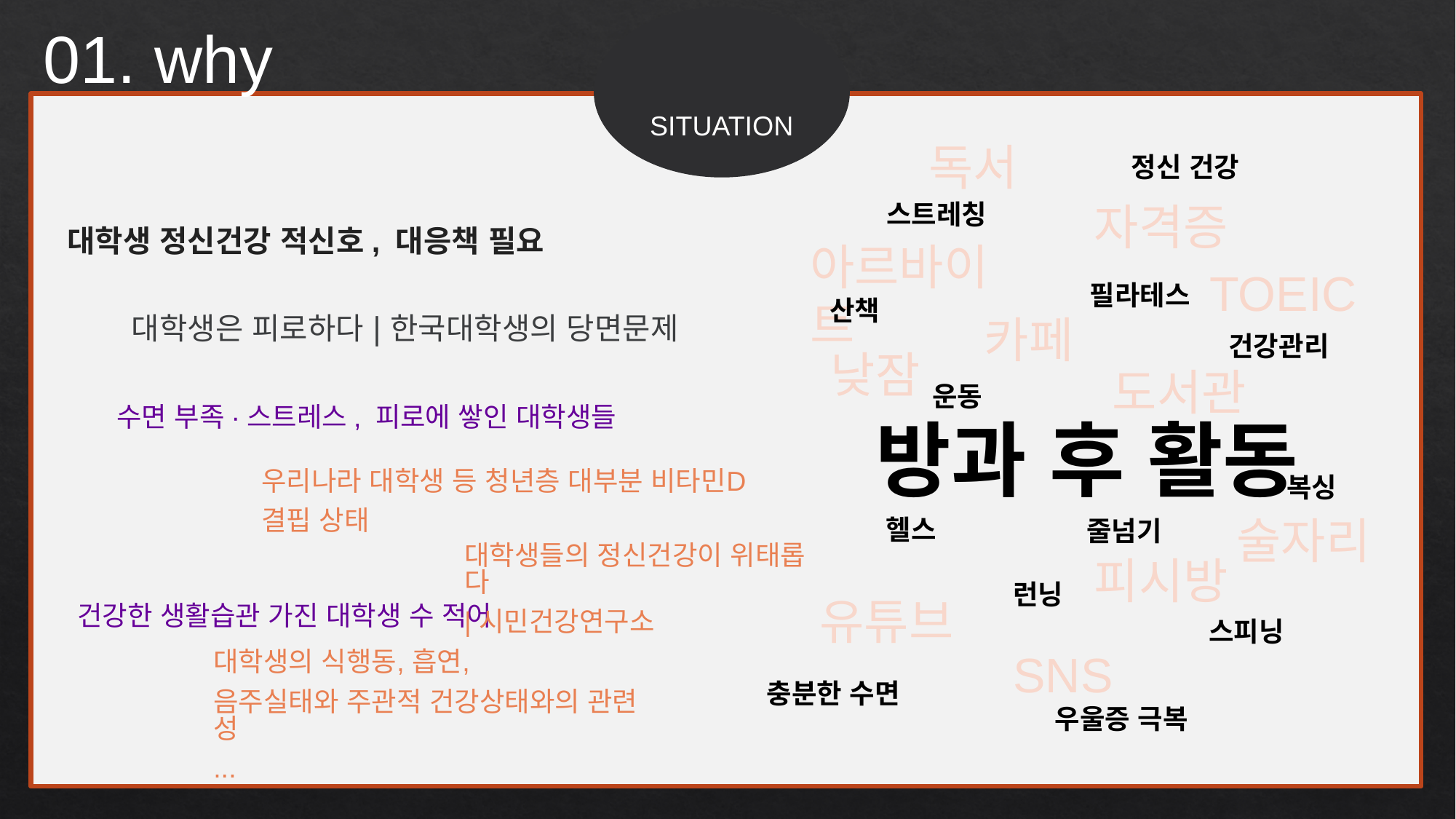

SITUATION
01. why

독서
정신 건강
자격증
스트레칭
대학생 정신건강 적신호, 대응책 필요
아르바이트
TOEIC
필라테스
산책
대학생은 피로하다|한국대학생의 당면문제
카페
건강관리
낮잠
도서관
운동
수면 부족·스트레스, 피로에 쌓인 대학생들
방과 후 활동
우리나라 대학생 등 청년층 대부분 비타민D 결핍 상태

복싱
술자리
헬스
줄넘기
대학생들의 정신건강이 위태롭다 | 시민건강연구소

피시방
런닝
유튜브
건강한 생활습관 가진 대학생 수 적어
스피닝
대학생의 식행동, 흡연, 음주실태와 주관적 건강상태와의 관련성 ...
SNS
충분한 수면
우울증 극복